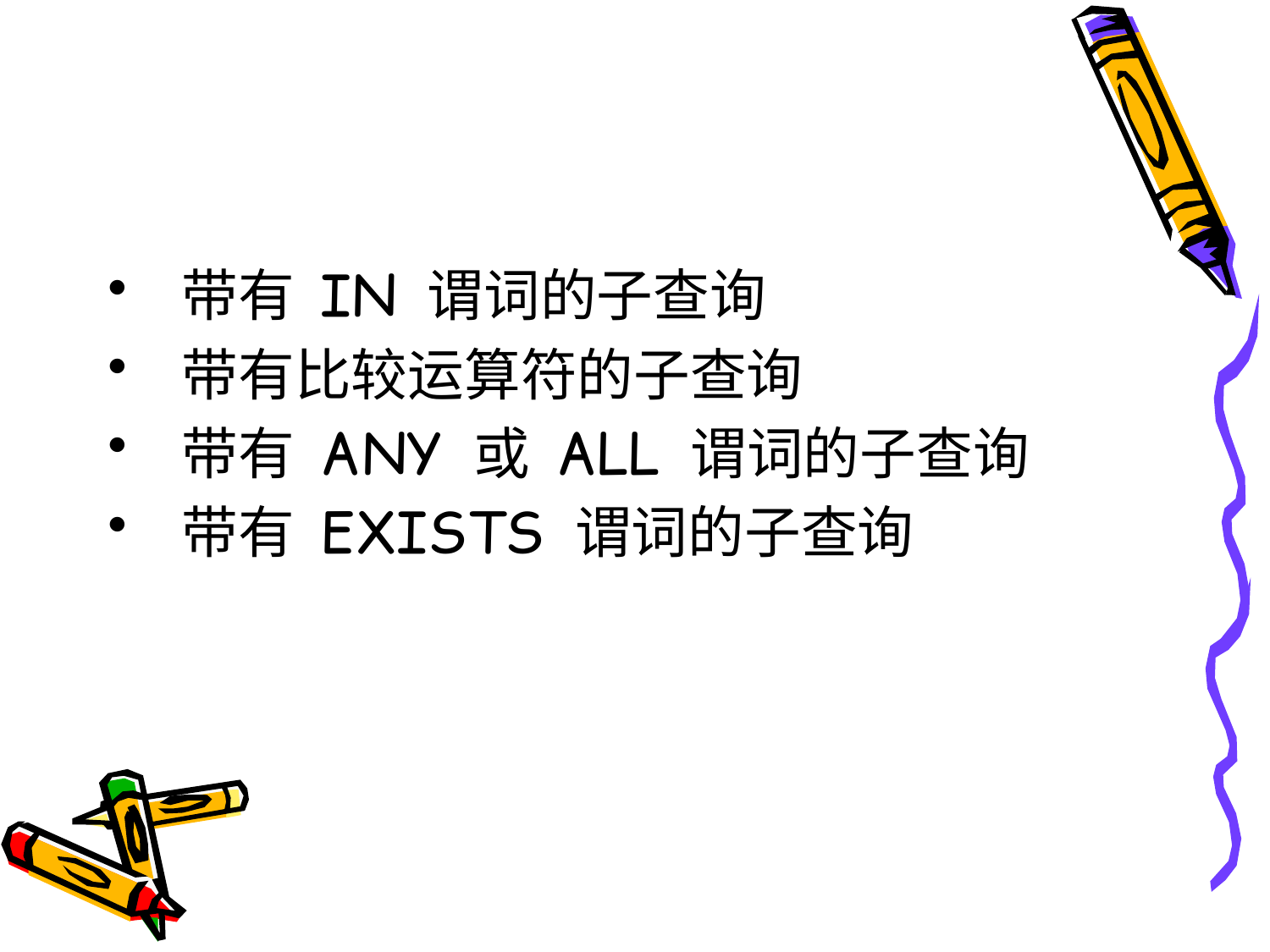

#
 带有 IN 谓词的子查询
 带有比较运算符的子查询
 带有 ANY 或 ALL 谓词的子查询
 带有 EXISTS 谓词的子查询